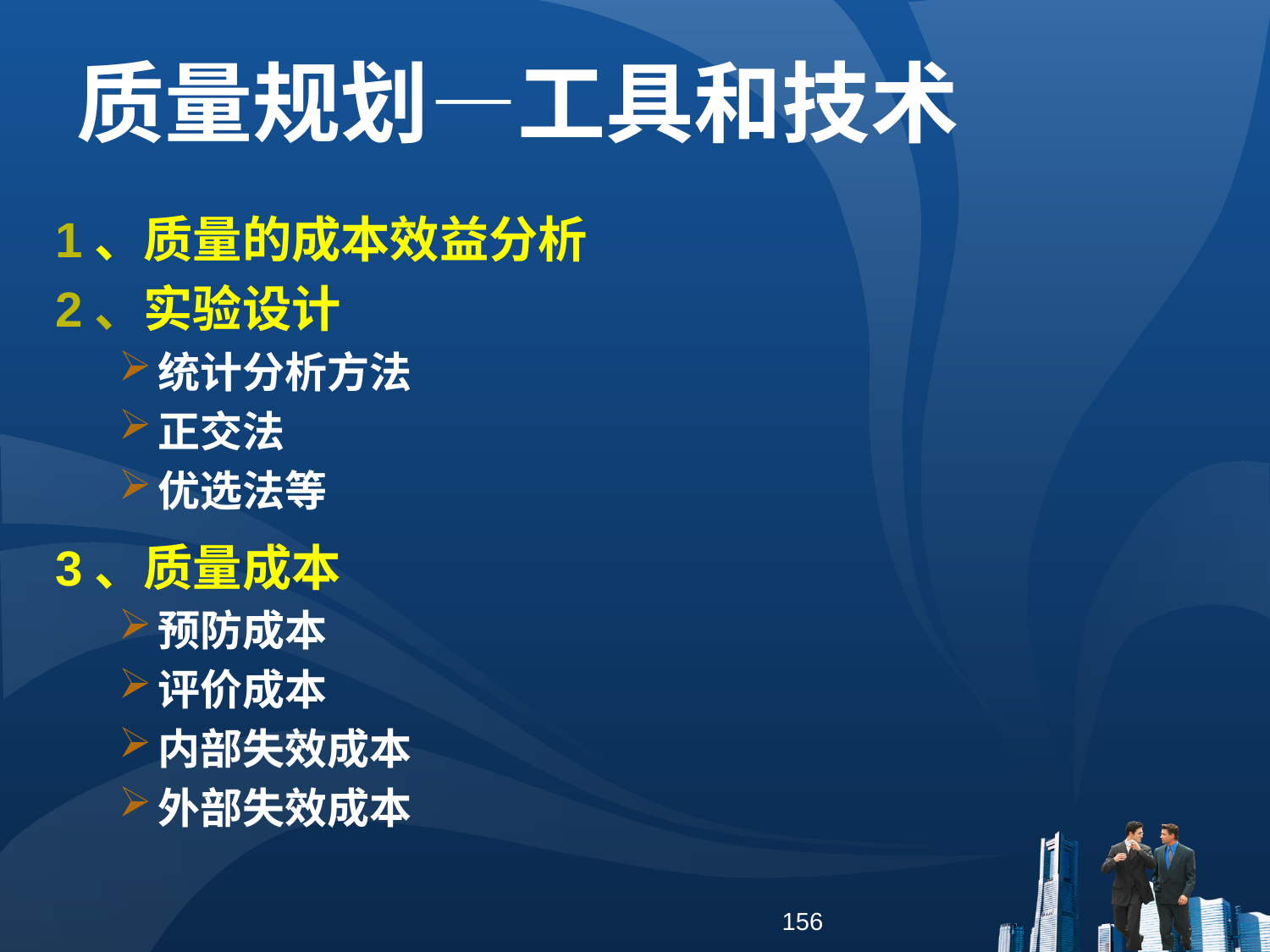

质量规划—工具和技术
1、质量的成本效益分析
2、实验设计
统计分析方法
正交法
优选法等
3、质量成本
预防成本
评价成本
内部失效成本
外部失效成本
156